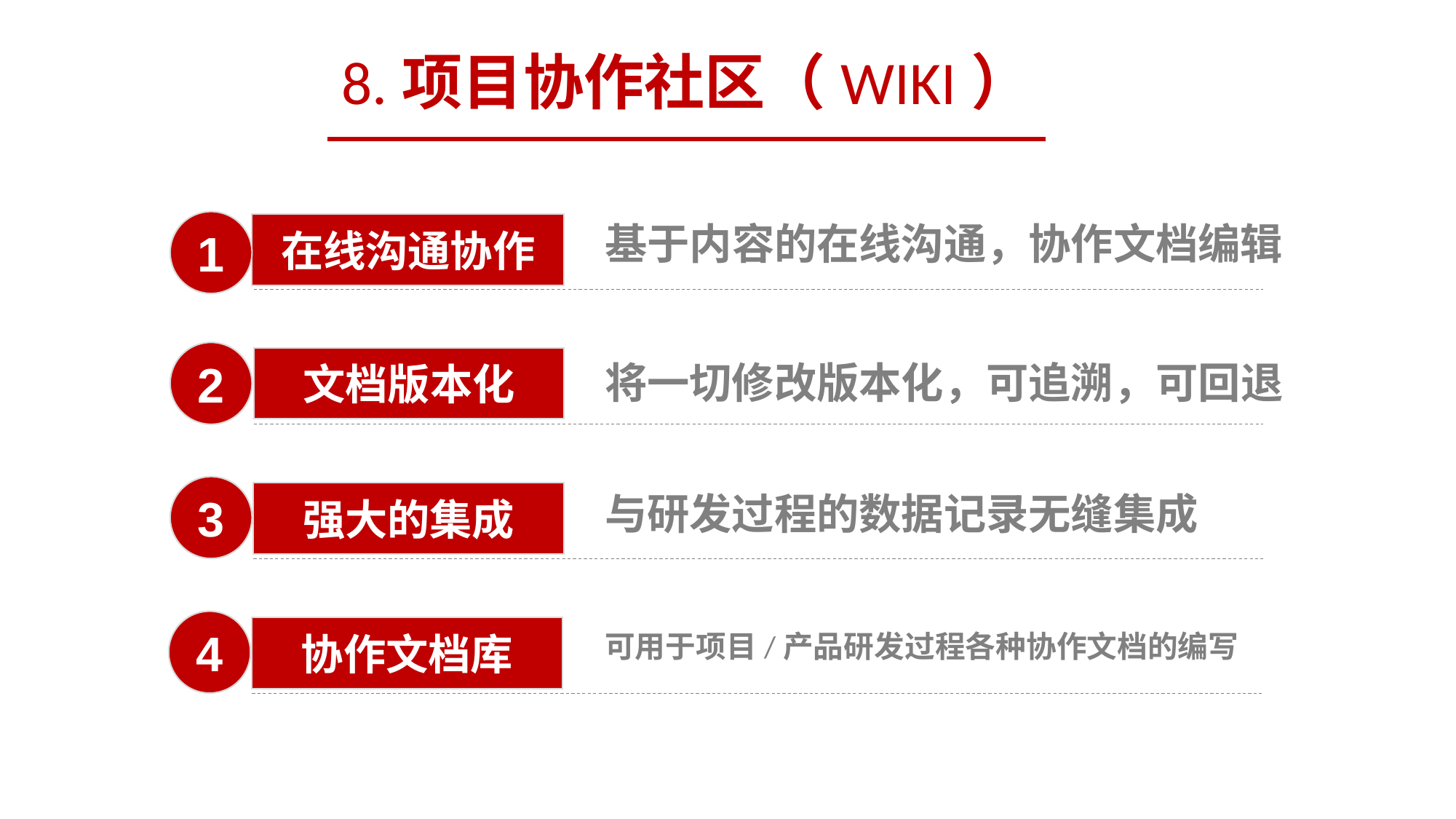

8.项目协作社区（WIKI）
1
基于内容的在线沟通，协作文档编辑

在线沟通协作
2
文档版本化
将一切修改版本化，可追溯，可回退
3
与研发过程的数据记录无缝集成
强大的集成
4
协作文档库
可用于项目/产品研发过程各种协作文档的编写